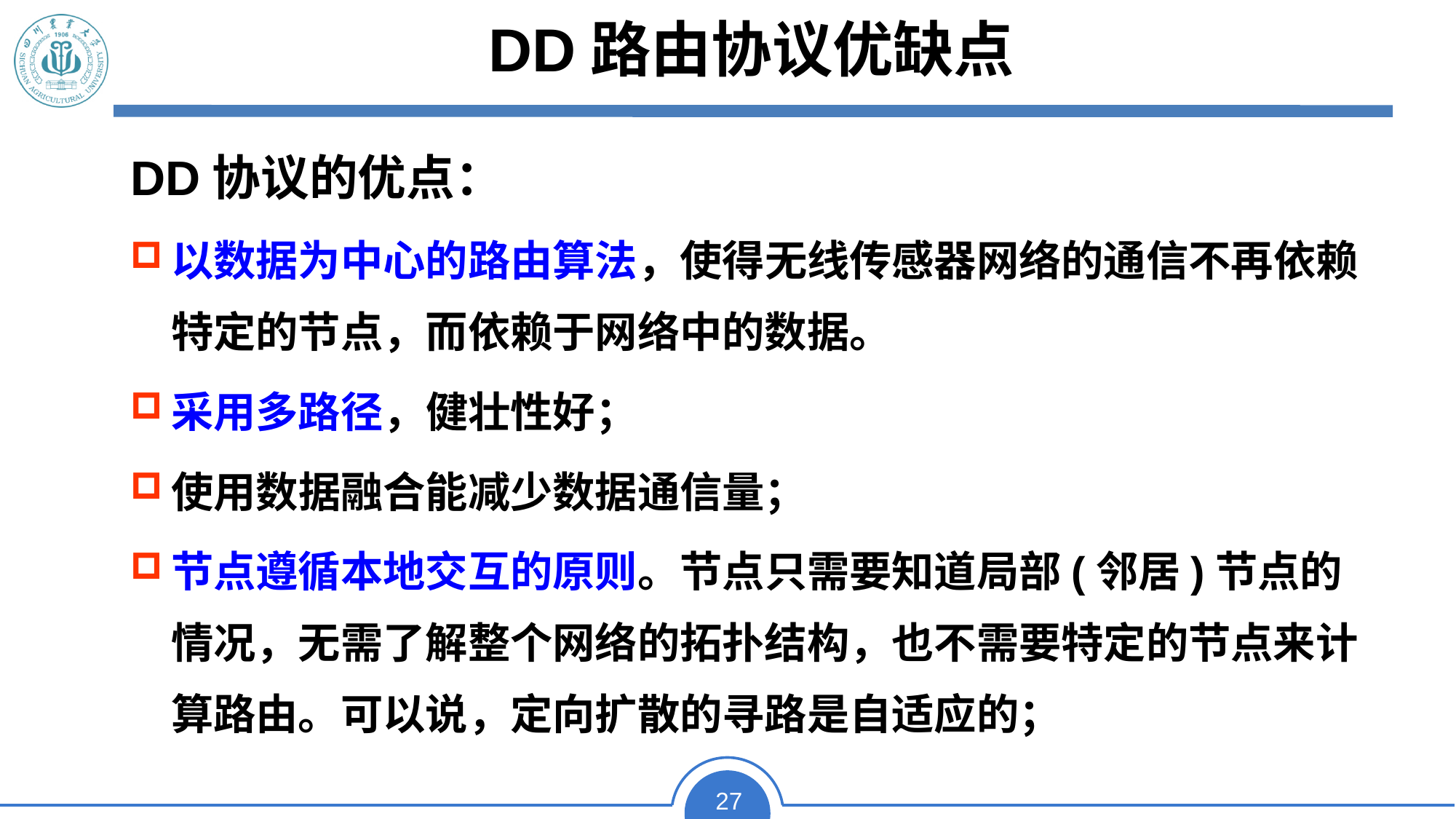

# DD路由协议优缺点
DD协议的优点：
以数据为中心的路由算法，使得无线传感器网络的通信不再依赖特定的节点，而依赖于网络中的数据。
采用多路径，健壮性好；
使用数据融合能减少数据通信量；
节点遵循本地交互的原则。节点只需要知道局部(邻居)节点的情况，无需了解整个网络的拓扑结构，也不需要特定的节点来计算路由。可以说，定向扩散的寻路是自适应的；